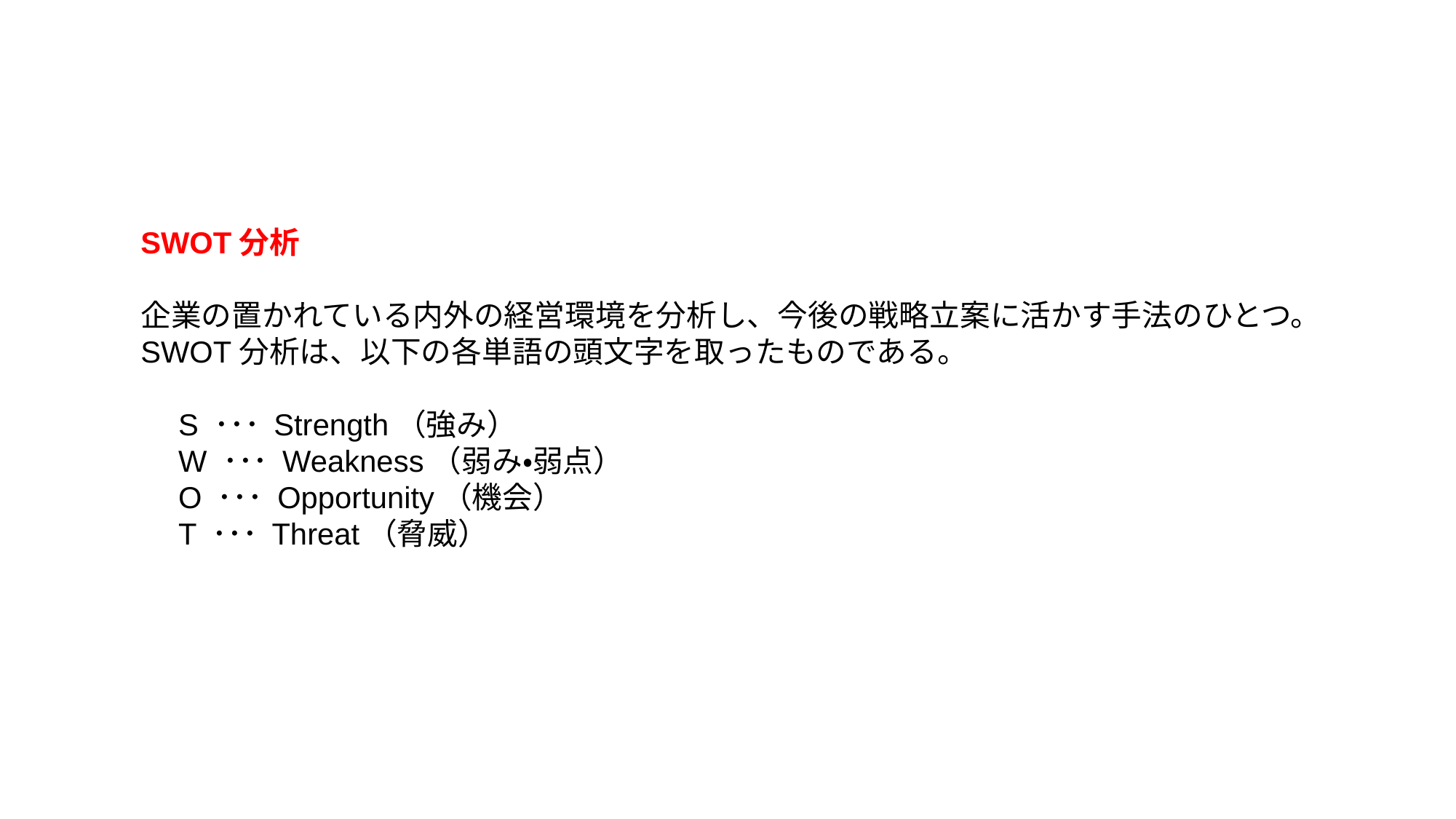

SWOT分析

企業の置かれている内外の経営環境を分析し、今後の戦略立案に活かす手法のひとつ。SWOT分析は、以下の各単語の頭文字を取ったものである。

　S ･･･ Strength（強み）
　W ･･･ Weakness（弱み・弱点）
　O ･･･ Opportunity（機会）
　T ･･･ Threat（脅威）